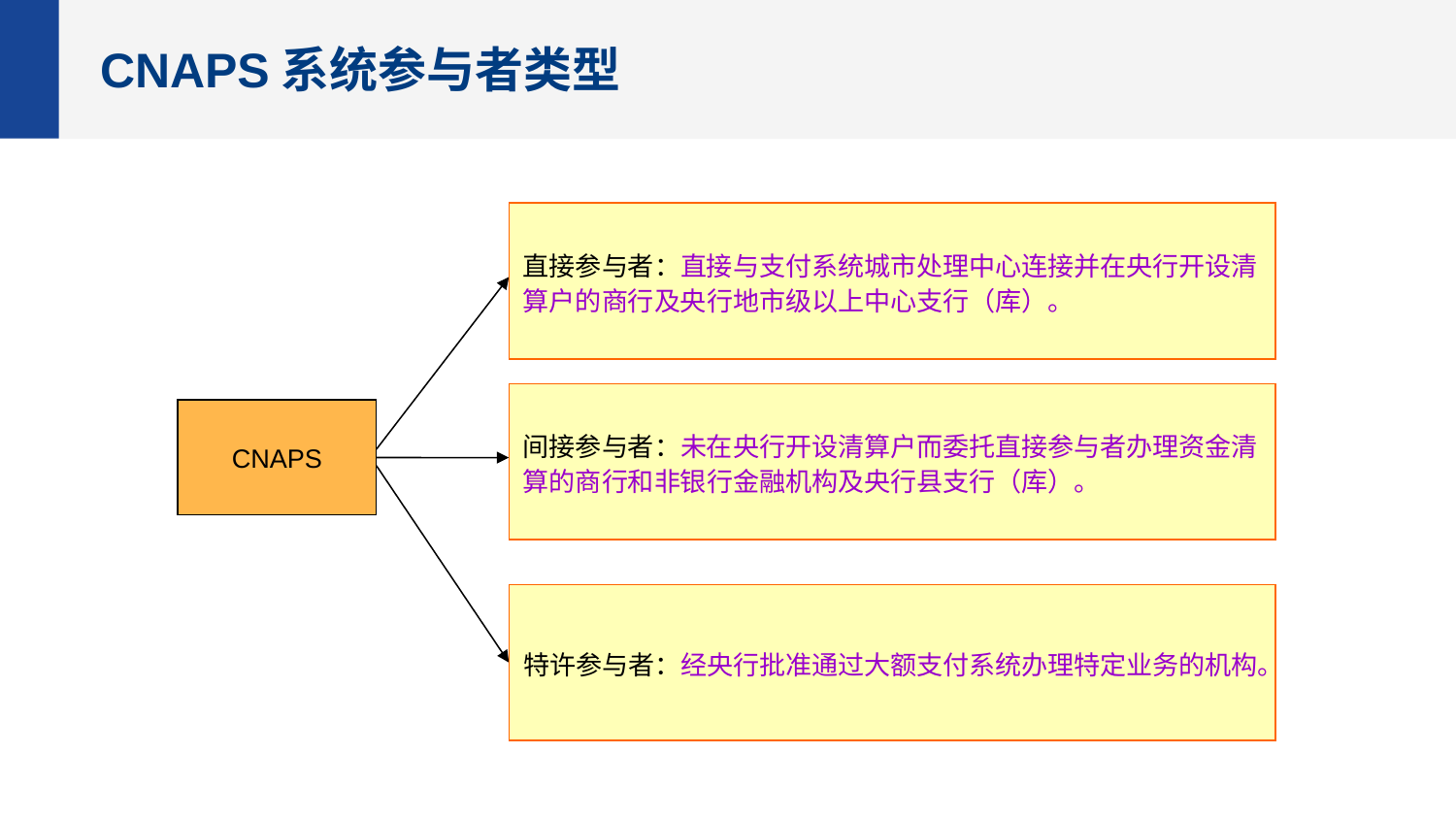

CNAPS系统参与者类型
直接参与者：直接与支付系统城市处理中心连接并在央行开设清算户的商行及央行地市级以上中心支行（库）。

间接参与者：未在央行开设清算户而委托直接参与者办理资金清算的商行和非银行金融机构及央行县支行（库）。
CNAPS

特许参与者：经央行批准通过大额支付系统办理特定业务的机构。